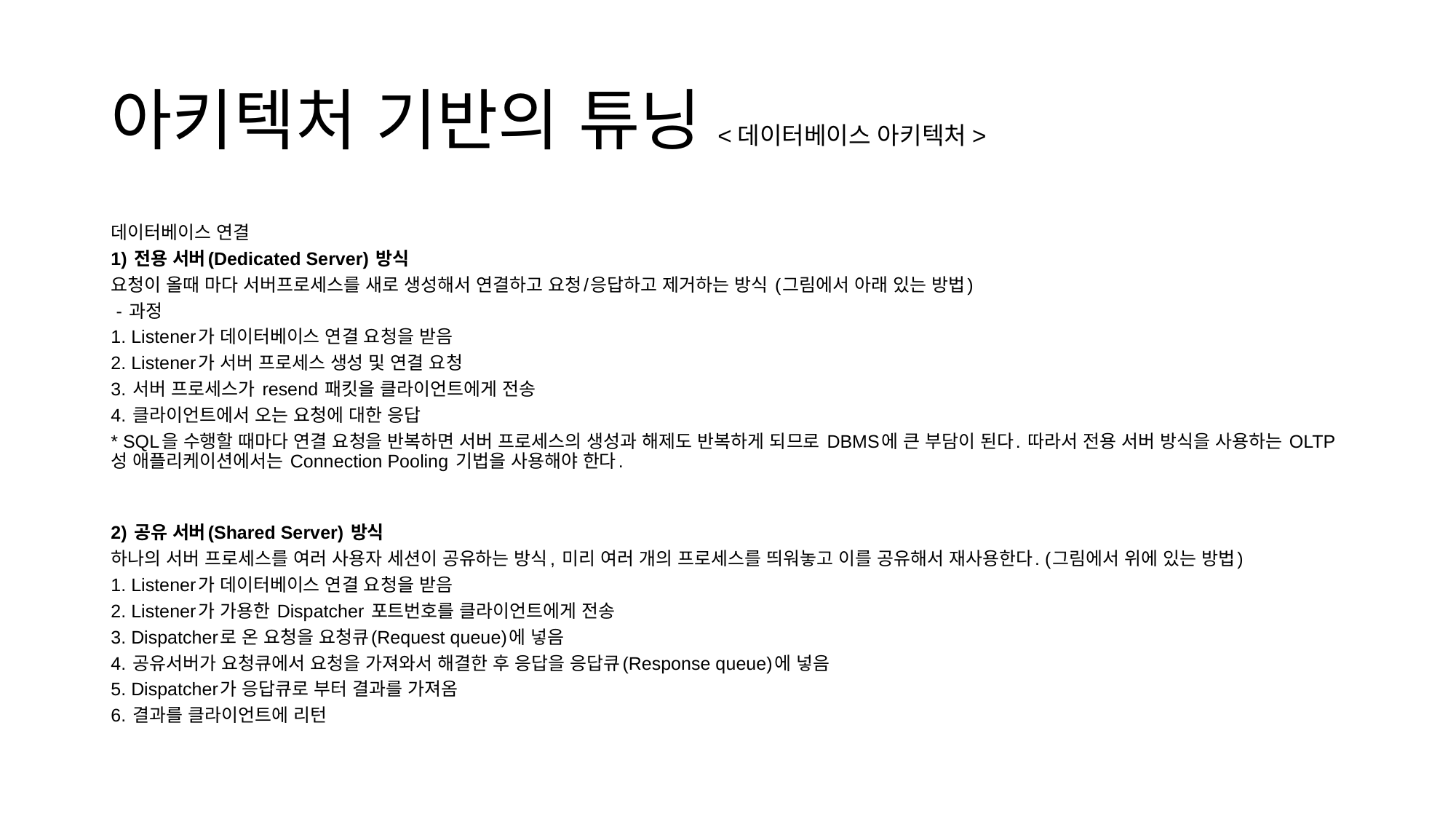

# 아키텍처 기반의 튜닝<데이터베이스 아키텍처>
데이터베이스 연결
1) 전용 서버(Dedicated Server) 방식
요청이 올때 마다 서버프로세스를 새로 생성해서 연결하고 요청/응답하고 제거하는 방식 (그림에서 아래 있는 방법)
 - 과정
1. Listener가 데이터베이스 연결 요청을 받음
2. Listener가 서버 프로세스 생성 및 연결 요청
3. 서버 프로세스가 resend 패킷을 클라이언트에게 전송
4. 클라이언트에서 오는 요청에 대한 응답
* SQL을 수행할 때마다 연결 요청을 반복하면 서버 프로세스의 생성과 해제도 반복하게 되므로 DBMS에 큰 부담이 된다. 따라서 전용 서버 방식을 사용하는 OLTP성 애플리케이션에서는 Connection Pooling 기법을 사용해야 한다.

2) 공유 서버(Shared Server) 방식
하나의 서버 프로세스를 여러 사용자 세션이 공유하는 방식, 미리 여러 개의 프로세스를 띄워놓고 이를 공유해서 재사용한다. (그림에서 위에 있는 방법)
1. Listener가 데이터베이스 연결 요청을 받음
2. Listener가 가용한 Dispatcher 포트번호를 클라이언트에게 전송
3. Dispatcher로 온 요청을 요청큐(Request queue)에 넣음
4. 공유서버가 요청큐에서 요청을 가져와서 해결한 후 응답을 응답큐(Response queue)에 넣음
5. Dispatcher가 응답큐로 부터 결과를 가져옴
6. 결과를 클라이언트에 리턴